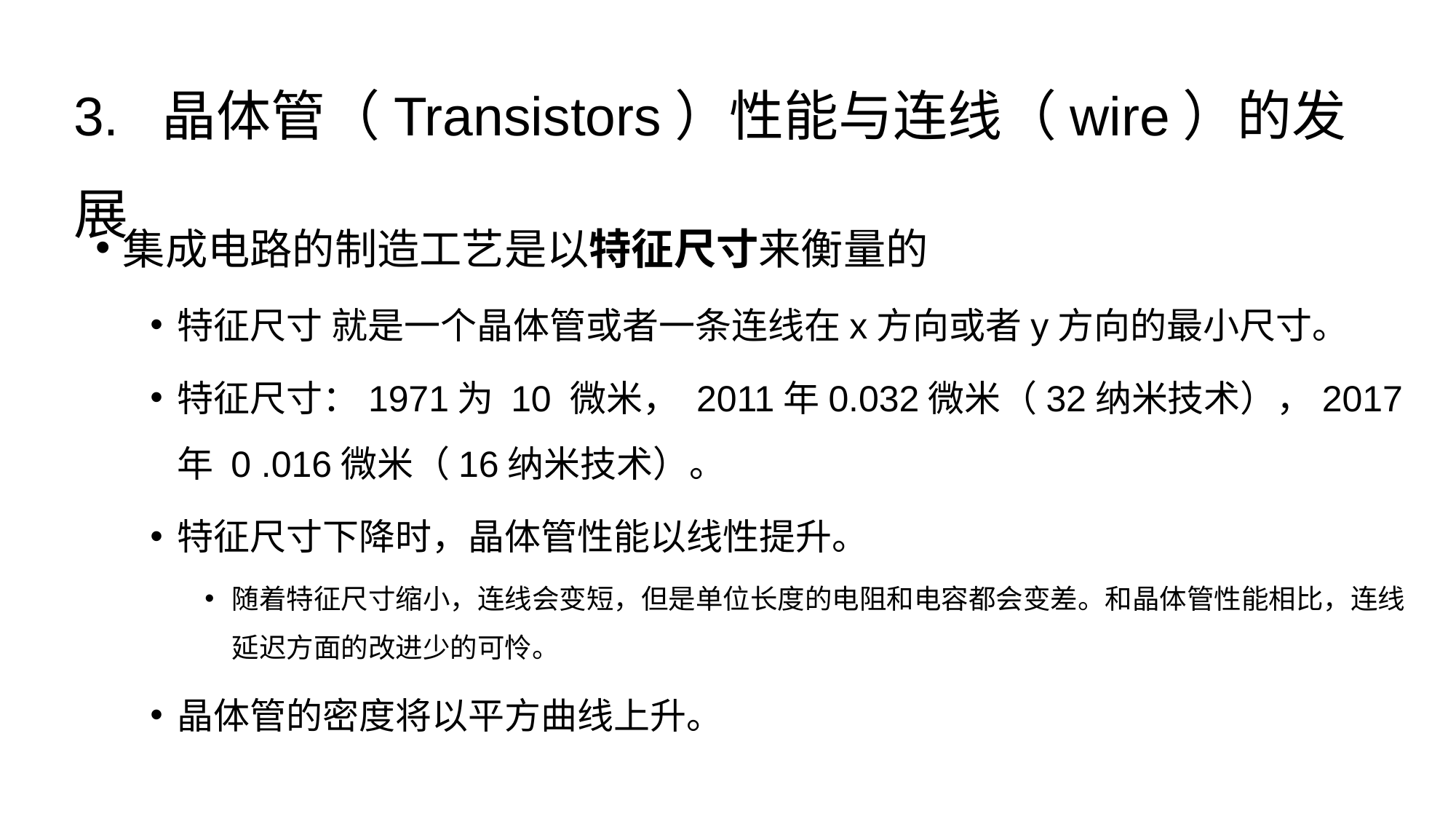

3.  晶体管（Transistors）性能与连线（wire）的发展
集成电路的制造工艺是以特征尺寸来衡量的
特征尺寸 就是一个晶体管或者一条连线在x方向或者y方向的最小尺寸。
特征尺寸：1971为 10 微米， 2011年0.032微米（32纳米技术），2017年 0 .016微米（16纳米技术）。
特征尺寸下降时，晶体管性能以线性提升。
随着特征尺寸缩小，连线会变短，但是单位长度的电阻和电容都会变差。和晶体管性能相比，连线延迟方面的改进少的可怜。
晶体管的密度将以平方曲线上升。